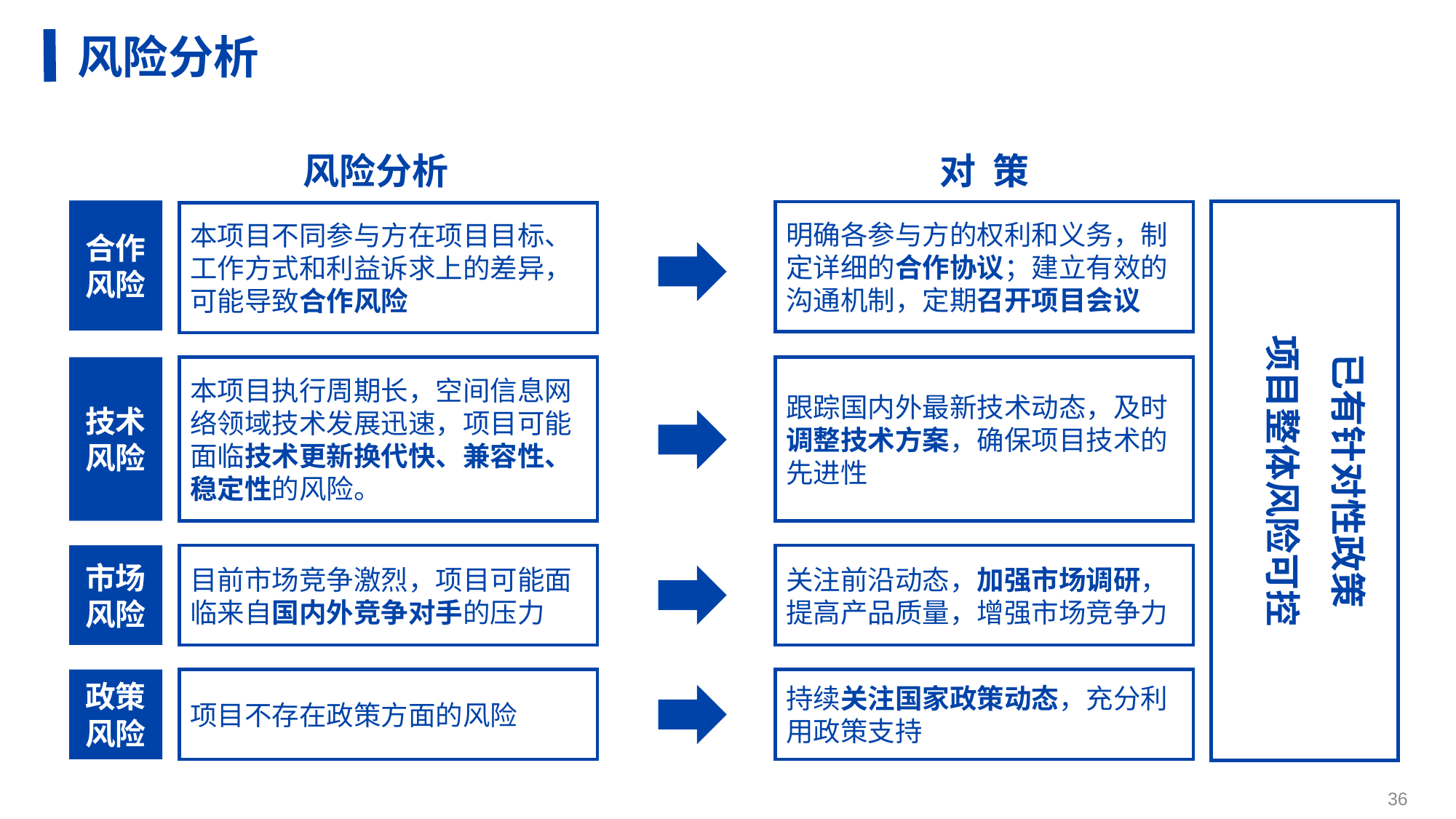

风险分析
风险分析
对  策
合作风险

已有针对性政策
项目整体风险可控
明确各参与方的权利和义务，制定详细的合作协议；建立有效的沟通机制，定期召开项目会议
本项目不同参与方在项目目标、工作方式和利益诉求上的差异，可能导致合作风险

技术风险
本项目执行周期长，空间信息网络领域技术发展迅速，项目可能面临技术更新换代快、兼容性、稳定性的风险。
跟踪国内外最新技术动态，及时调整技术方案，确保项目技术的先进性

市场风险
目前市场竞争激烈，项目可能面临来自国内外竞争对手的压力
关注前沿动态，加强市场调研，
提高产品质量，增强市场竞争力

政策风险
项目不存在政策方面的风险
持续关注国家政策动态，充分利用政策支持

36